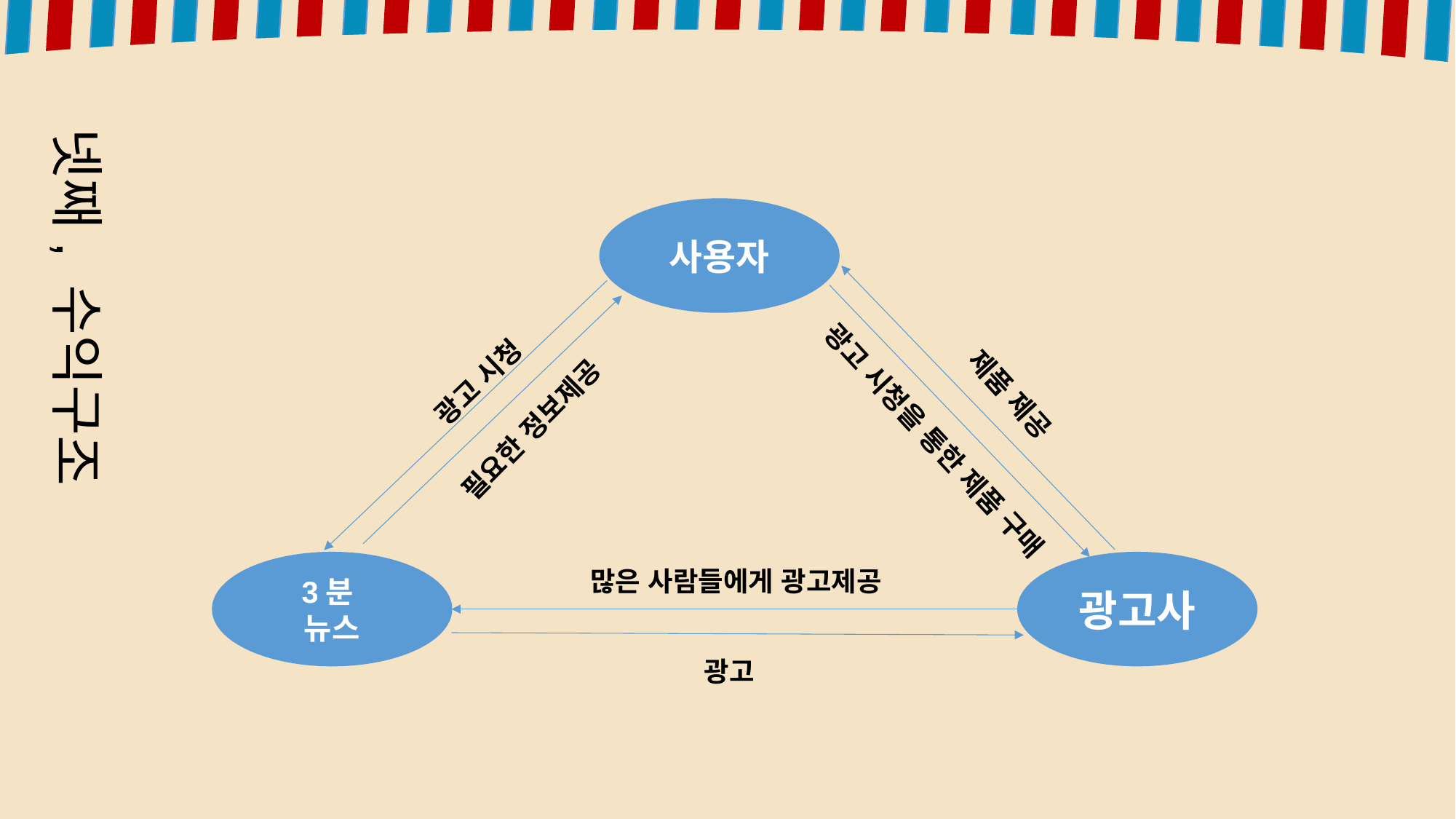

넷째, 수익구조
사용자
광고 시청
제품 제공
필요한 정보제공
광고 시청을 통한 제품 구매
3분
뉴스
광고사
많은 사람들에게 광고제공
광고